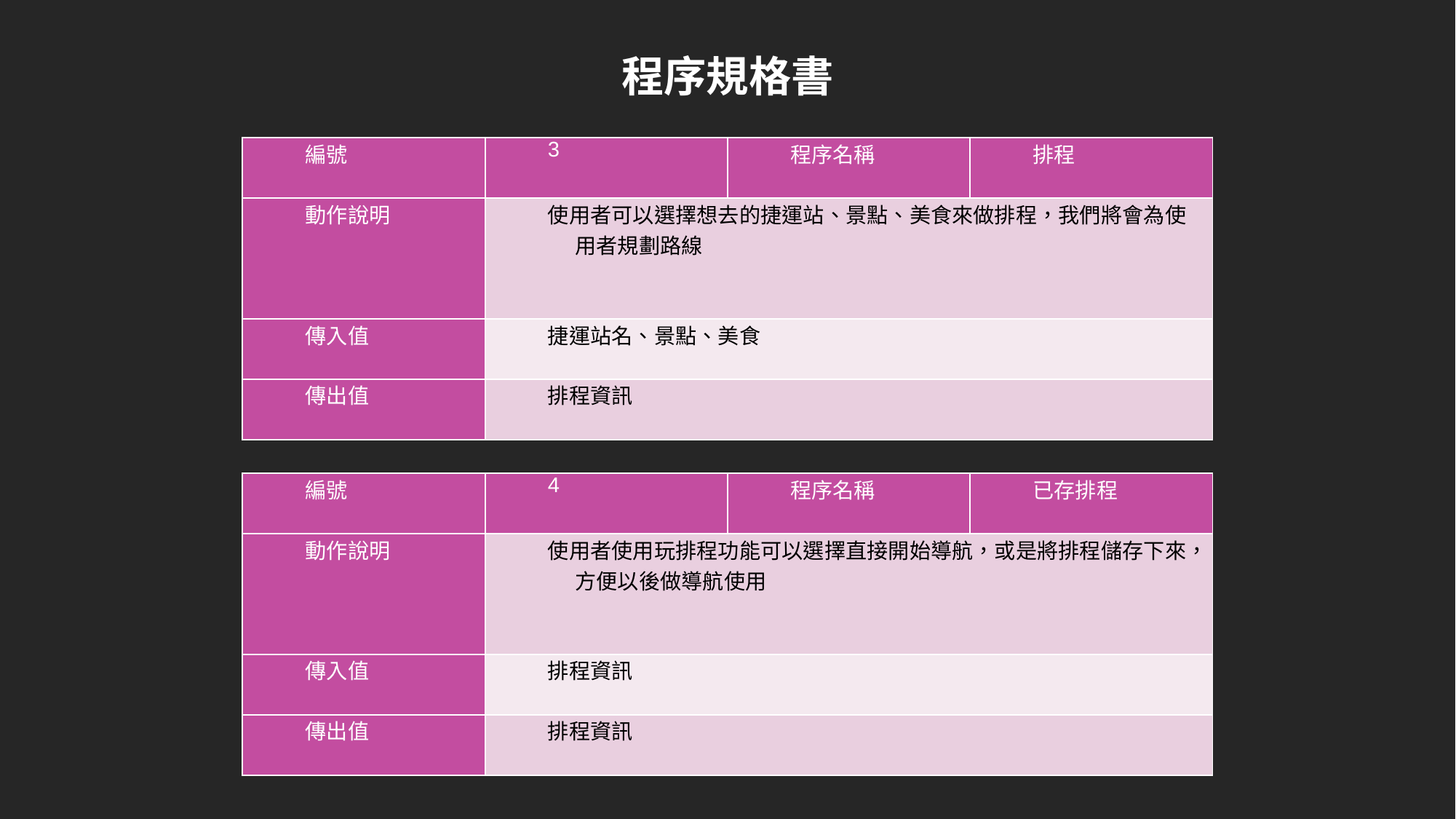

程序規格書
| 編號 | 3 | 程序名稱 | 排程 |
| --- | --- | --- | --- |
| 動作說明 | 使用者可以選擇想去的捷運站、景點、美食來做排程，我們將會為使用者規劃路線 |  |  |
| 傳入值 | 捷運站名、景點、美食 |  |  |
| 傳出值 | 排程資訊 |  |  |
| 編號 | 4 | 程序名稱 | 已存排程 |
| --- | --- | --- | --- |
| 動作說明 | 使用者使用玩排程功能可以選擇直接開始導航，或是將排程儲存下來，方便以後做導航使用 |  |  |
| 傳入值 | 排程資訊 |  |  |
| 傳出值 | 排程資訊 |  |  |